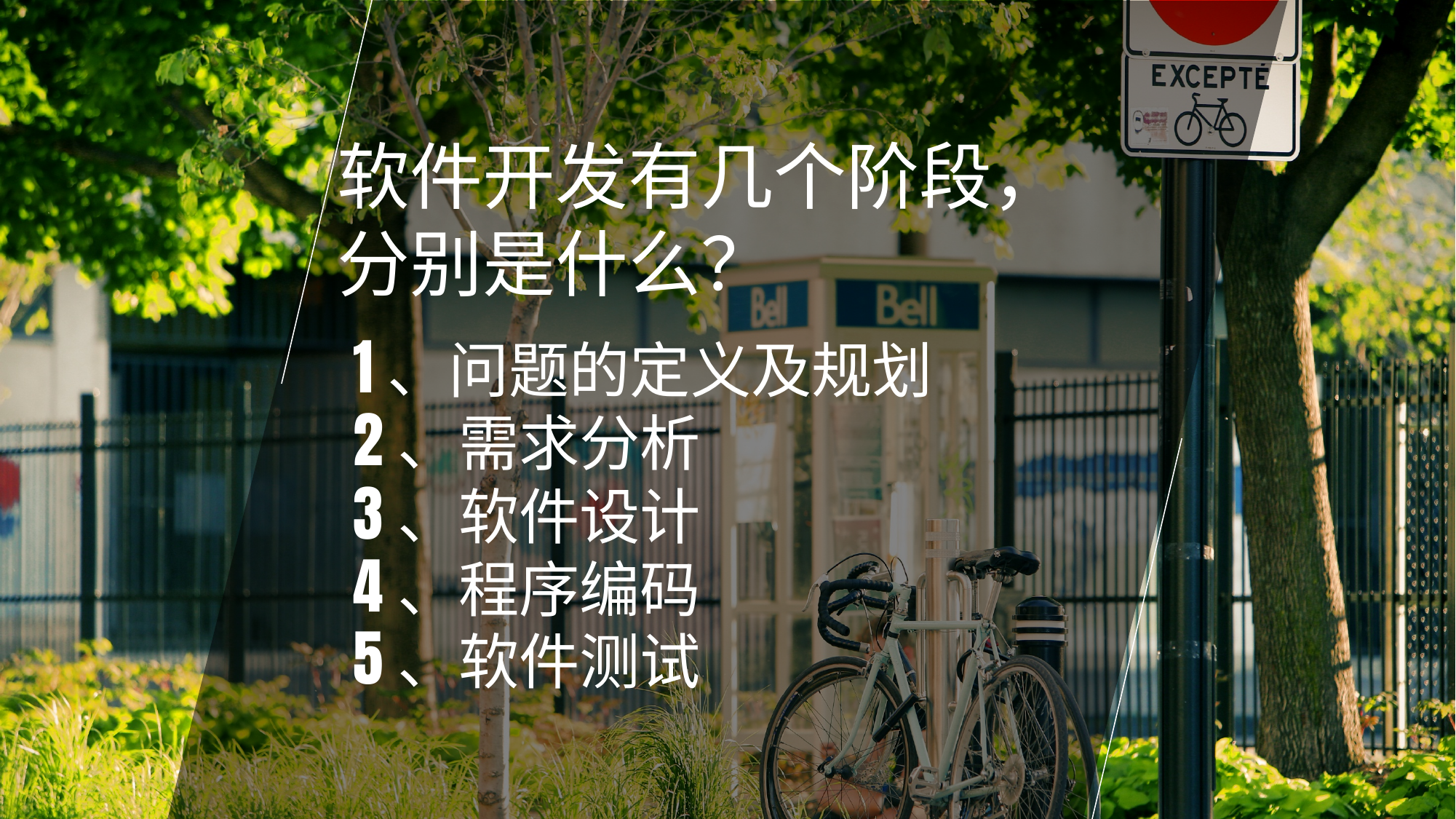

软件开发有几个阶段，分别是什么？
1、问题的定义及规划
2、需求分析
3、软件设计
4、程序编码
5、软件测试